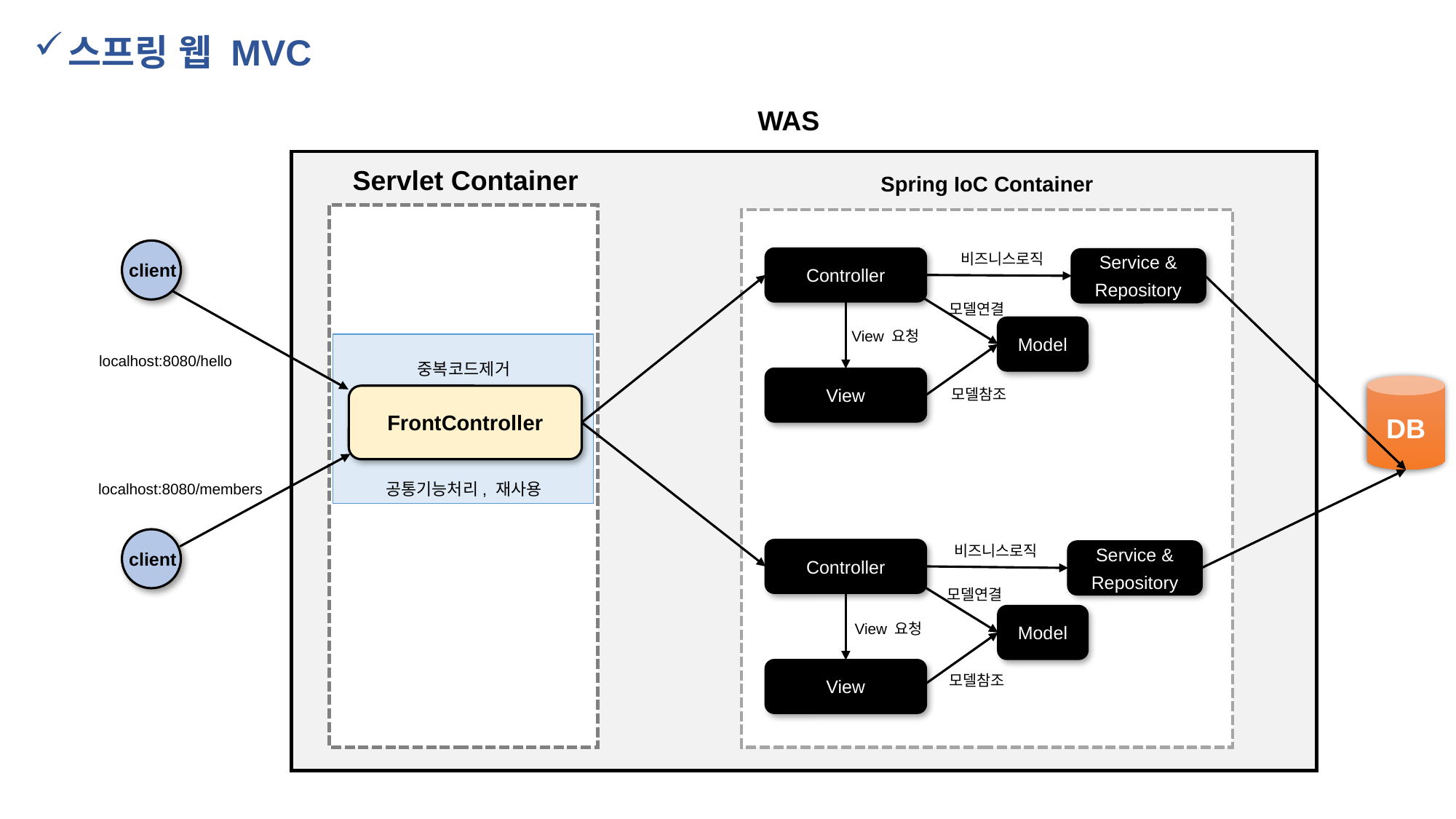

스프링 웹 MVC
WAS

Servlet Container
Spring IoC Container

client
비즈니스로직
Controller
Service &
Repository
모델연결
Model
 View 요청

localhost:8080/hello
중복코드제거

공통기능처리, 재사용
View
모델참조
DB
FrontController
localhost:8080/members

client
비즈니스로직
Controller
Service &
Repository
모델연결
Model
 View 요청
모델참조
View